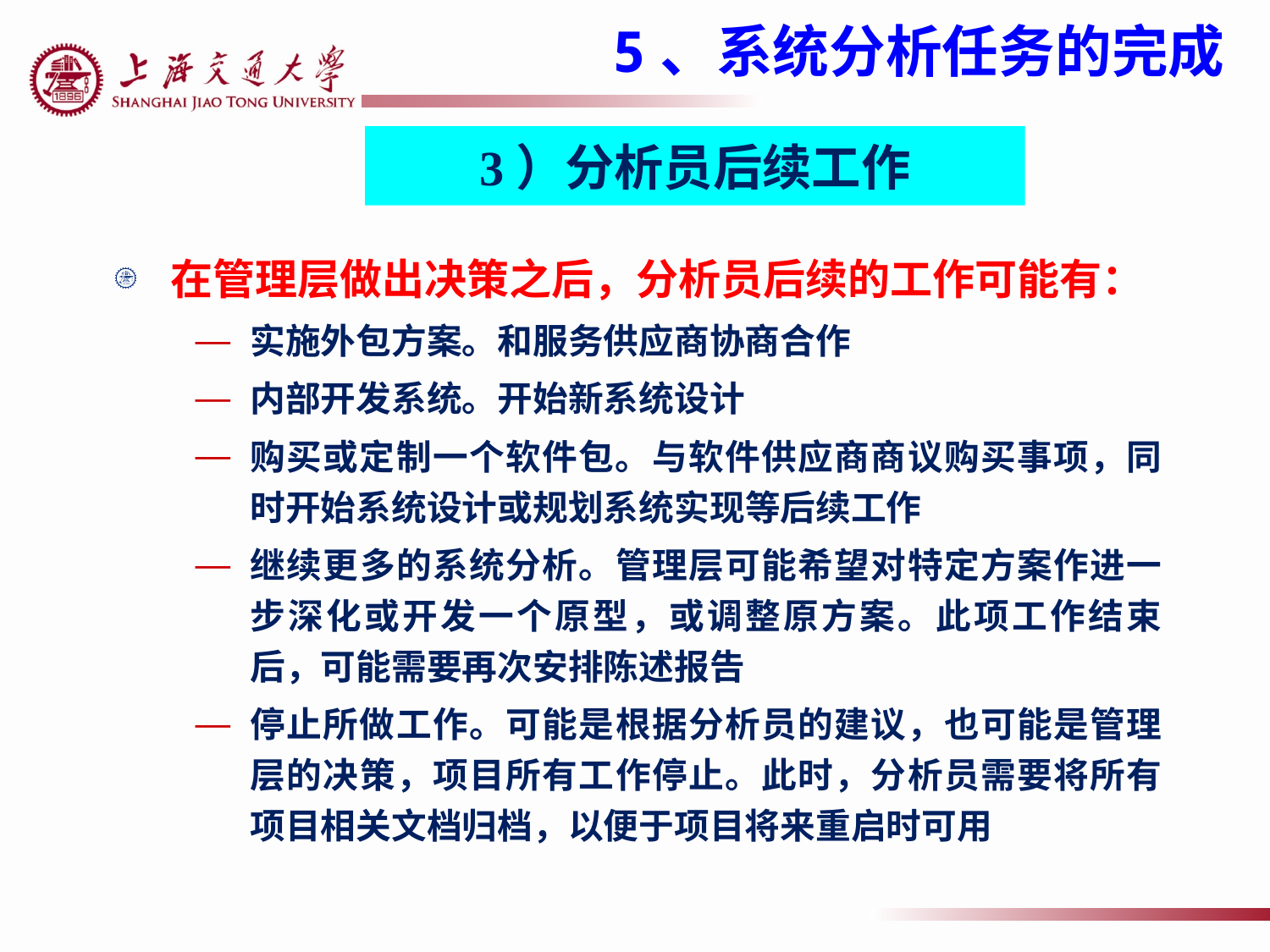

# 5、系统分析任务的完成
3）分析员后续工作
在管理层做出决策之后，分析员后续的工作可能有：
实施外包方案。和服务供应商协商合作
内部开发系统。开始新系统设计
购买或定制一个软件包。与软件供应商商议购买事项，同时开始系统设计或规划系统实现等后续工作
继续更多的系统分析。管理层可能希望对特定方案作进一步深化或开发一个原型，或调整原方案。此项工作结束后，可能需要再次安排陈述报告
停止所做工作。可能是根据分析员的建议，也可能是管理层的决策，项目所有工作停止。此时，分析员需要将所有项目相关文档归档，以便于项目将来重启时可用